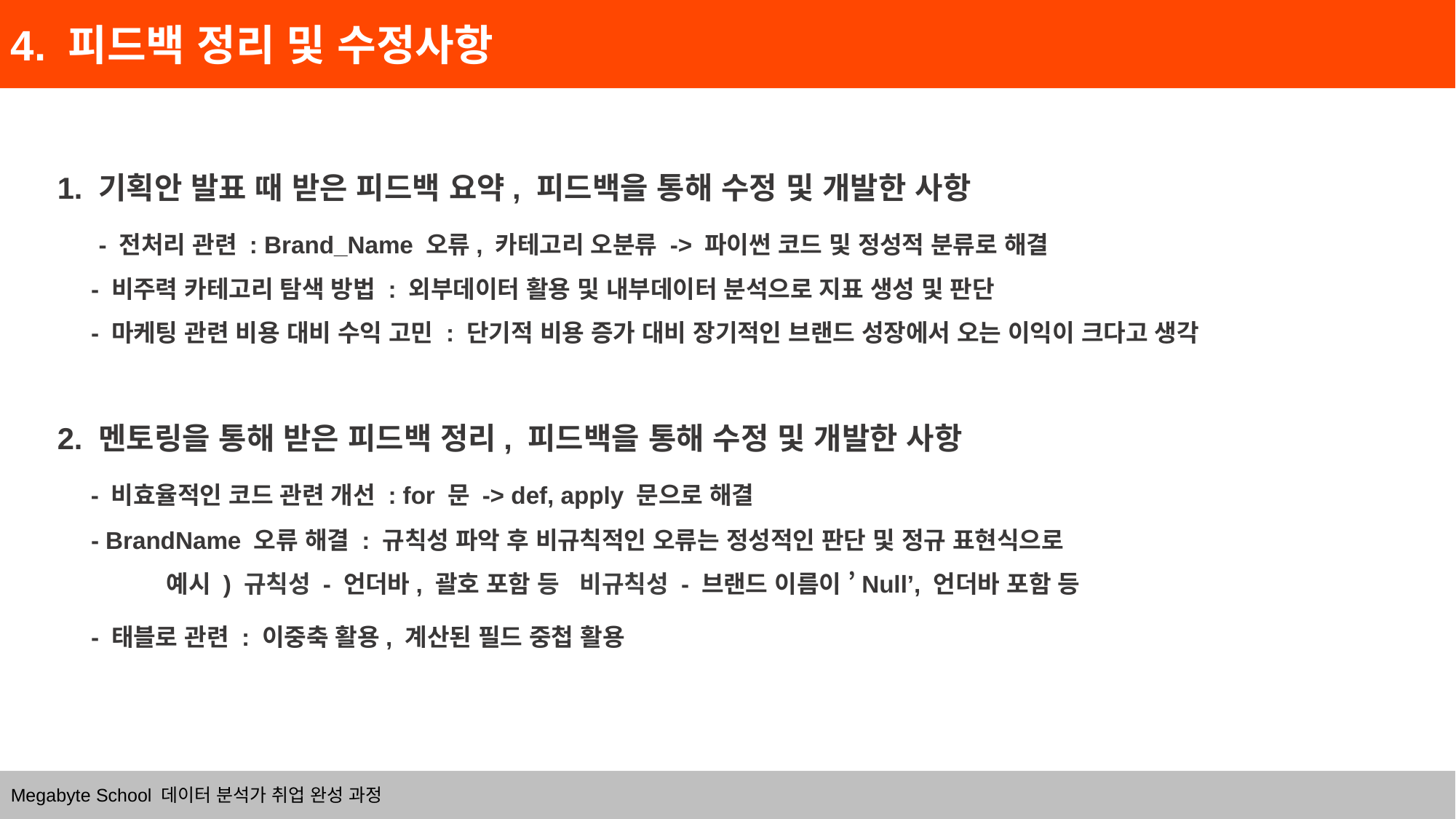

4. 피드백 정리 및 수정사항
1. 기획안 발표 때 받은 피드백 요약, 피드백을 통해 수정 및 개발한 사항
    - 전처리 관련 : Brand_Name 오류, 카테고리 오분류 -> 파이썬 코드 및 정성적 분류로 해결
     - 비주력 카테고리 탐색 방법 : 외부데이터 활용 및 내부데이터 분석으로 지표 생성 및 판단
     - 마케팅 관련 비용 대비 수익 고민 : 단기적 비용 증가 대비 장기적인 브랜드 성장에서 오는 이익이 크다고 생각

2. 멘토링을 통해 받은 피드백 정리, 피드백을 통해 수정 및 개발한 사항
    - 비효율적인 코드 관련 개선 : for 문 -> def, apply 문으로 해결
     - BrandName 오류 해결 : 규칙성 파악 후 비규칙적인 오류는 정성적인 판단 및 정규 표현식으로
	예시 ) 규칙성 - 언더바, 괄호 포함 등   비규칙성 - 브랜드 이름이 ’Null’, 언더바 포함 등
     - 태블로 관련 : 이중축 활용, 계산된 필드 중첩 활용

Megabyte School 데이터 분석가 취업 완성 과정